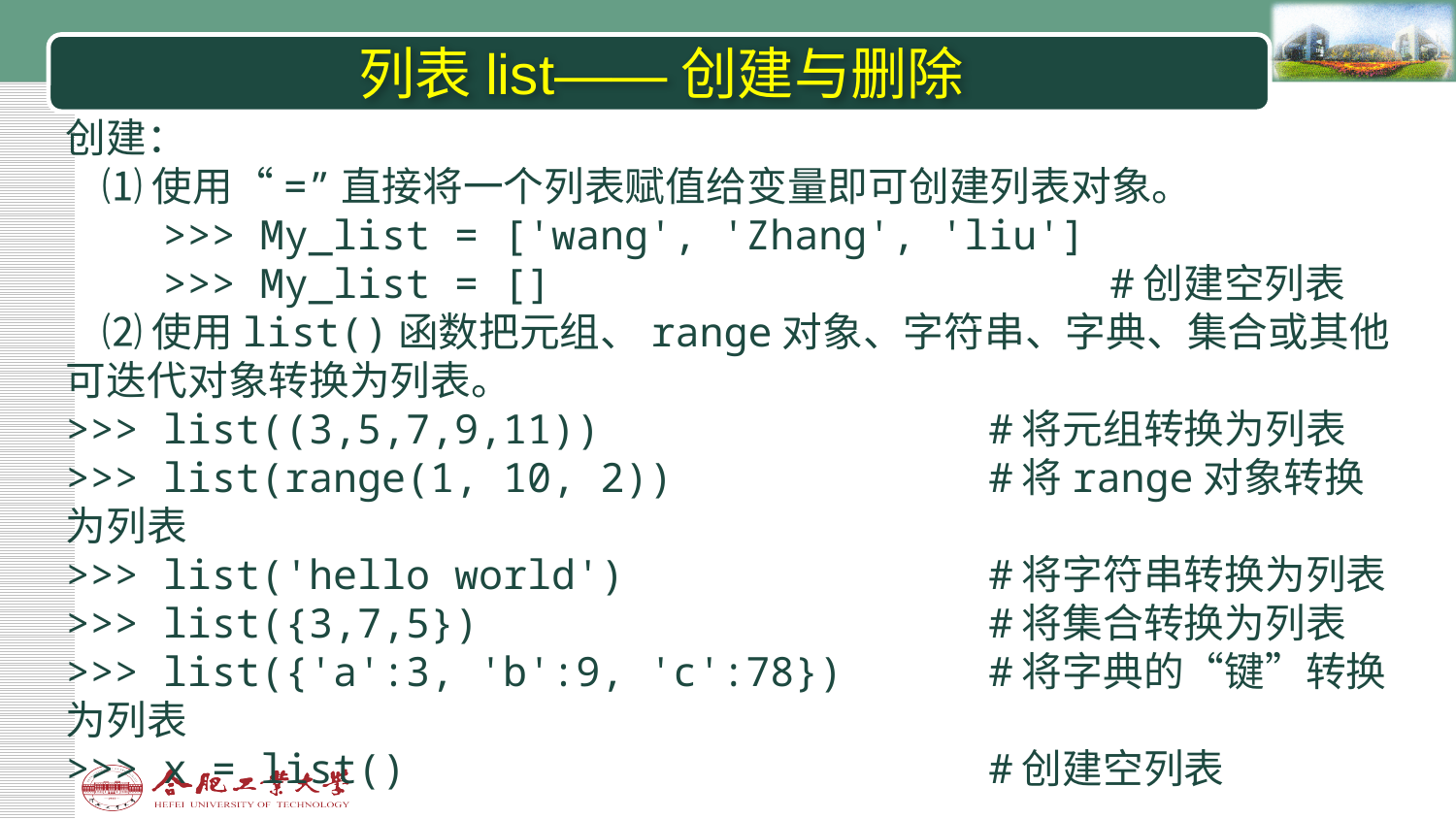

# 列表list——创建与删除
创建：
    ⑴使用“=”直接将一个列表赋值给变量即可创建列表对象。
    >>> My_list = ['wang', 'Zhang', 'liu']
    >>> My_list = []                       #创建空列表
    ⑵使用list()函数把元组、range对象、字符串、字典、集合或其他可迭代对象转换为列表。
>>> list((3,5,7,9,11))                #将元组转换为列表
>>> list(range(1, 10, 2))             #将range对象转换为列表
>>> list('hello world')               #将字符串转换为列表
>>> list({3,7,5})                     #将集合转换为列表
>>> list({'a':3, 'b':9, 'c':78})      #将字典的“键”转换为列表
>>> x = list()                        #创建空列表